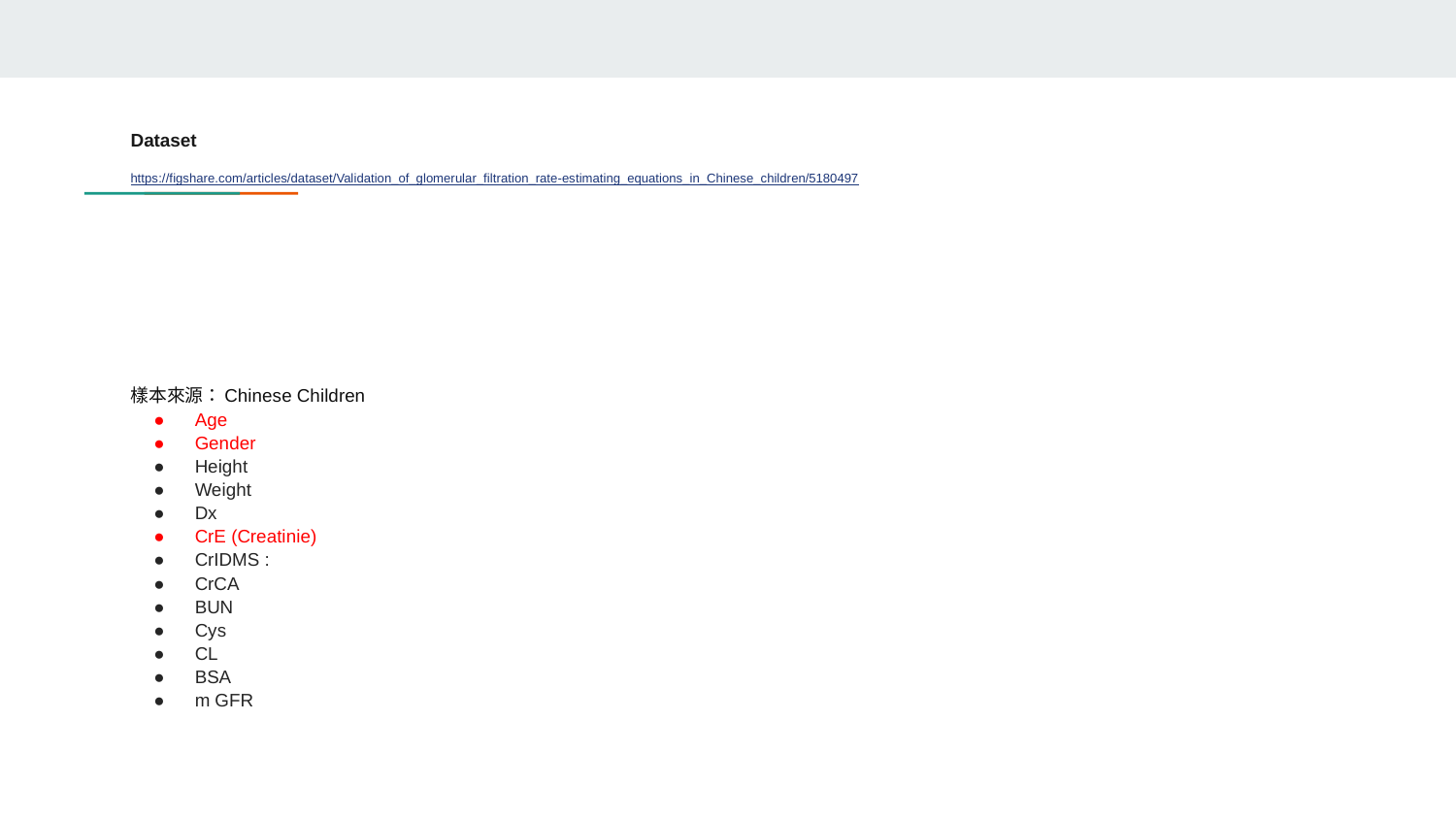

# Dataset

https://figshare.com/articles/dataset/Validation_of_glomerular_filtration_rate-estimating_equations_in_Chinese_children/5180497
樣本來源：Chinese Children
Age
Gender
Height
Weight
Dx
CrE (Creatinie)
CrIDMS :
CrCA
BUN
Cys
CL
BSA
m GFR